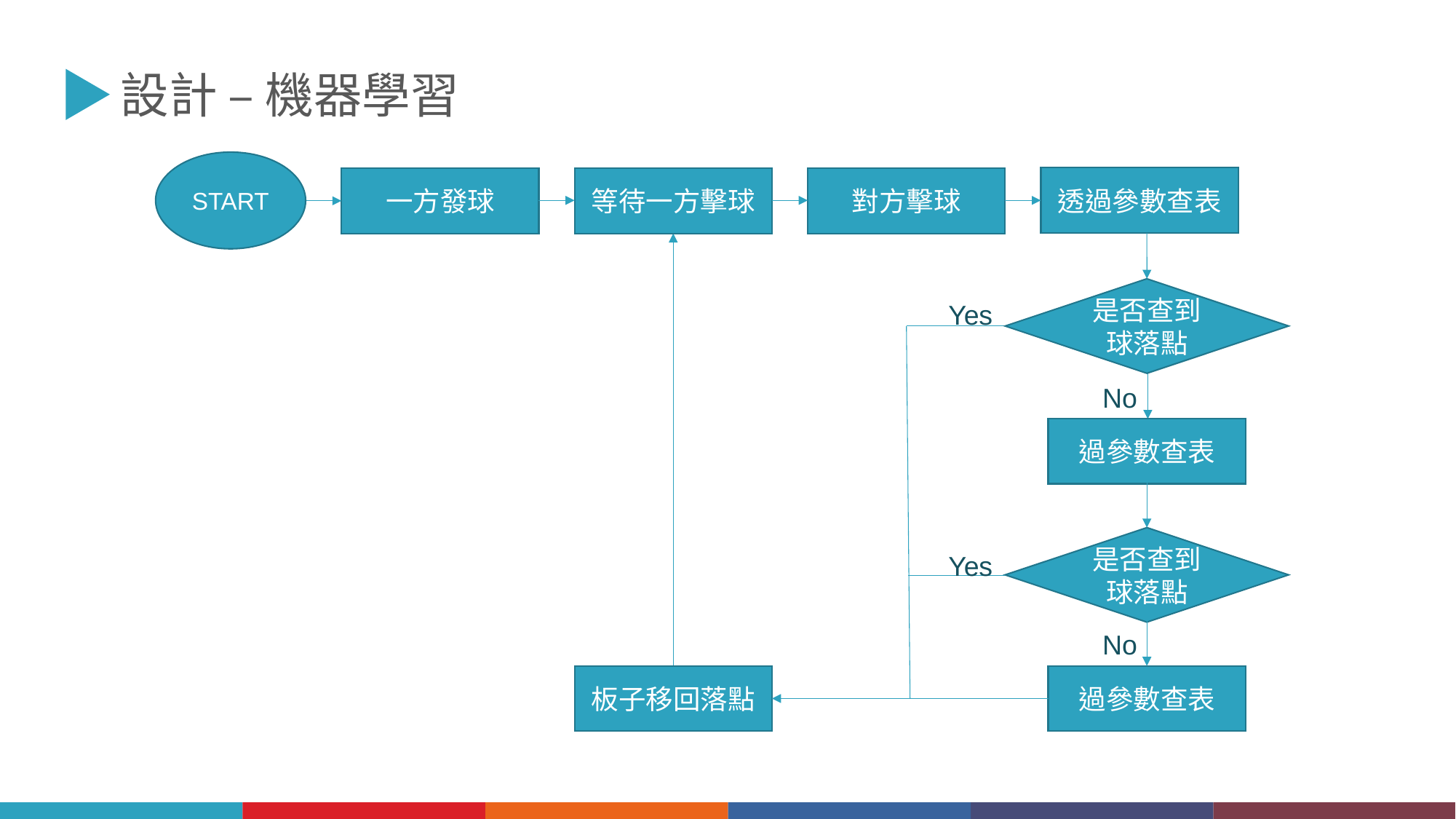

設計 – 機器學習

START
透過參數查表
一方發球
等待一方擊球
對方擊球
是否查到球落點
Yes
No
過參數查表
是否查到球落點
Yes
No
板子移回落點
過參數查表